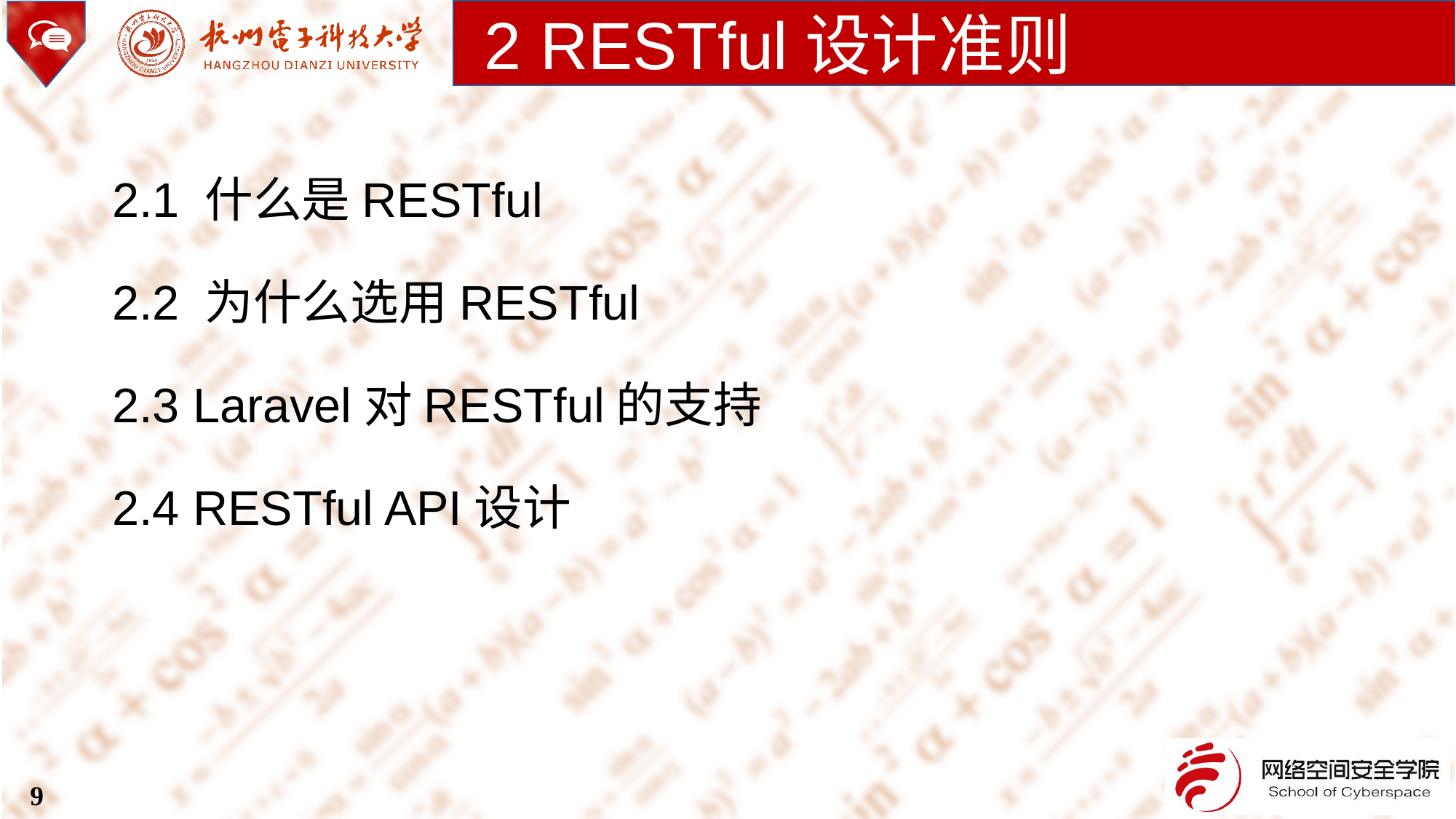

2 RESTful设计准则
2.1 什么是RESTful
2.2 为什么选用RESTful
2.3 Laravel对RESTful的支持
2.4 RESTful API设计
9